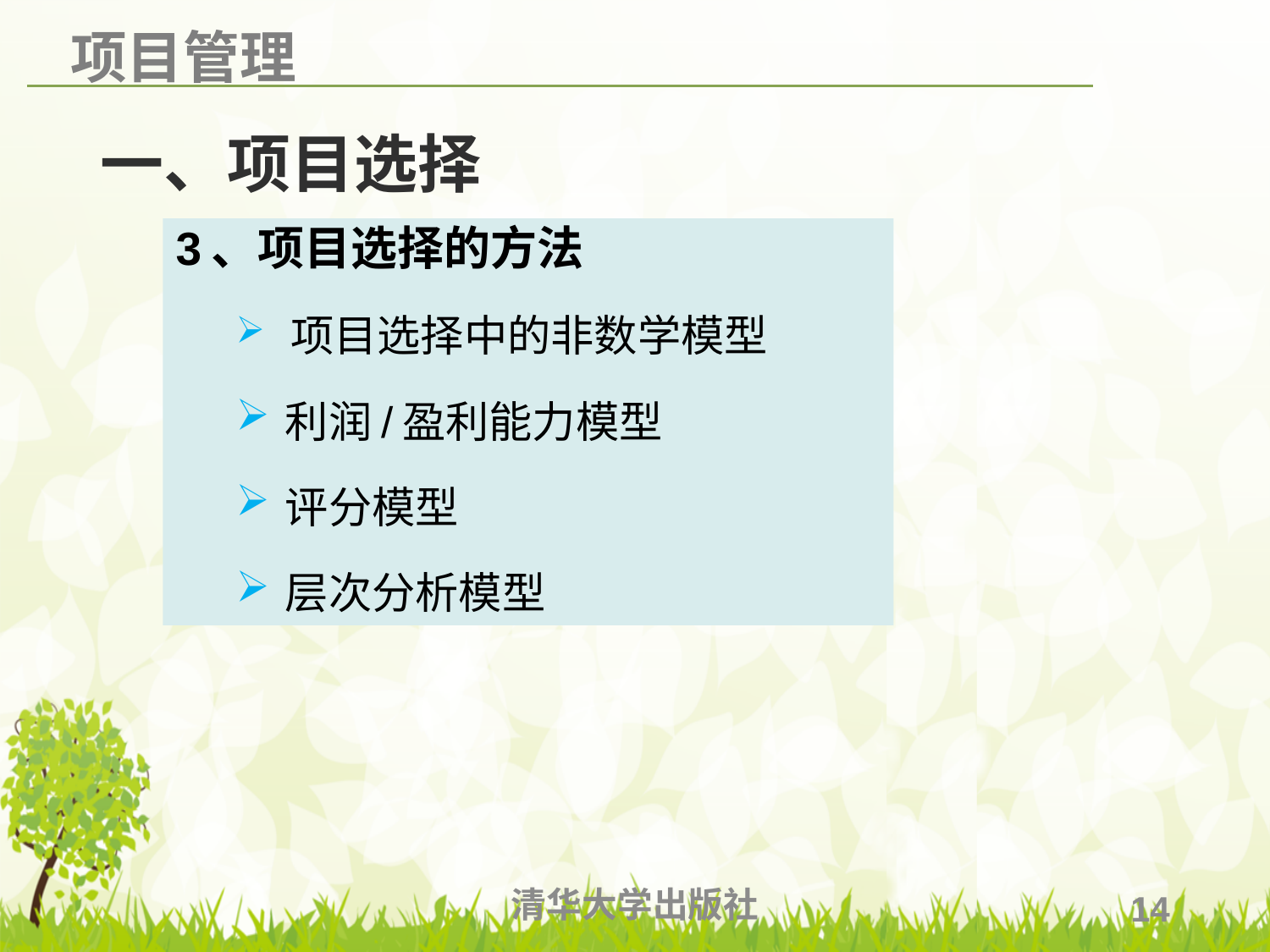

一、项目选择
3、项目选择的方法
  项目选择中的非数学模型
 利润/盈利能力模型
 评分模型
 层次分析模型

清华大学出版社
14